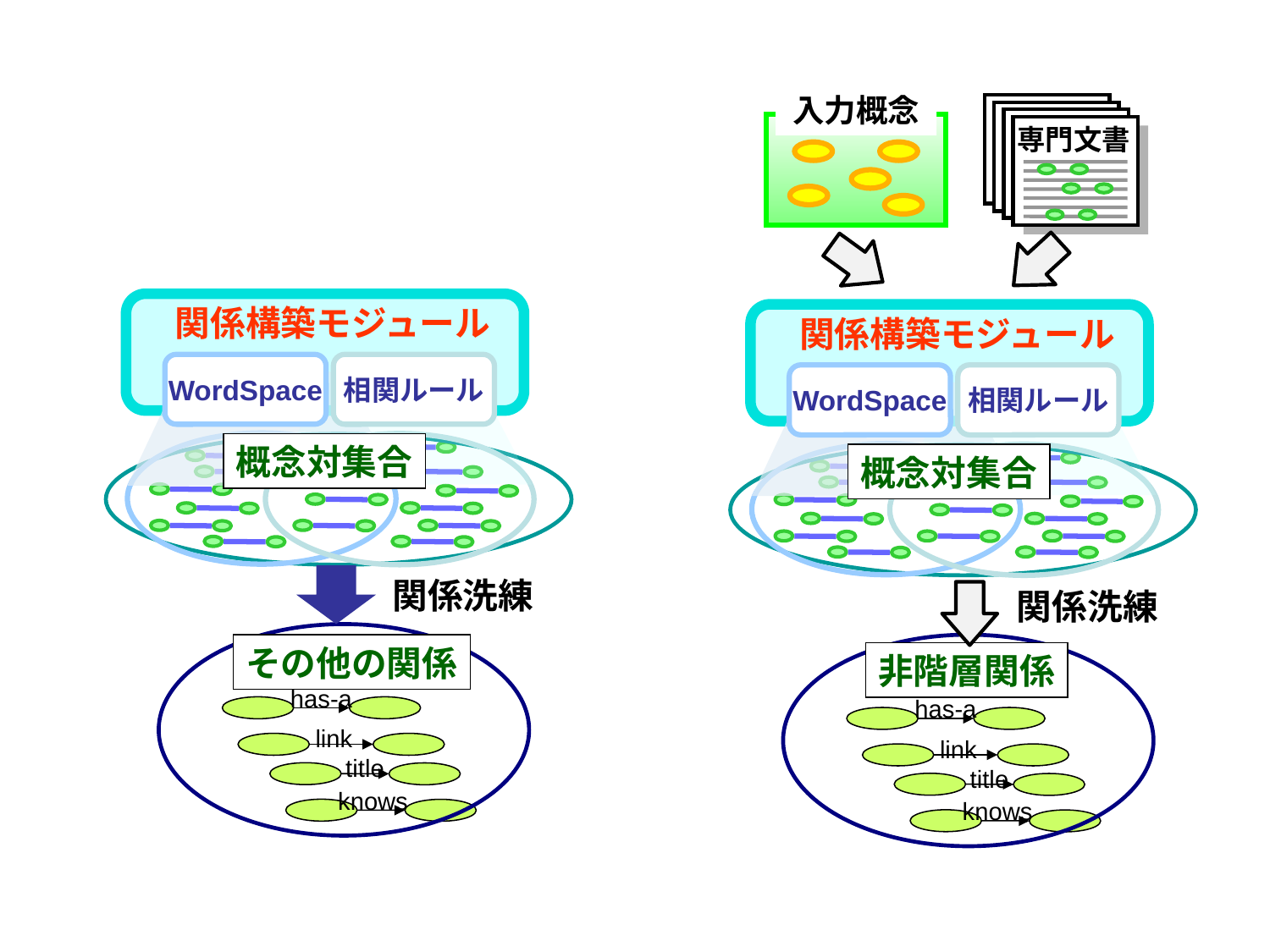

入力概念

専門文書

関係構築モジュール

関係構築モジュール

WordSpace
相関ルール

WordSpace
相関ルール

概念対集合
概念対集合

関係洗練
関係洗練

その他の関係

非階層関係
has-a

link

title

knows

has-a

link

title

knows